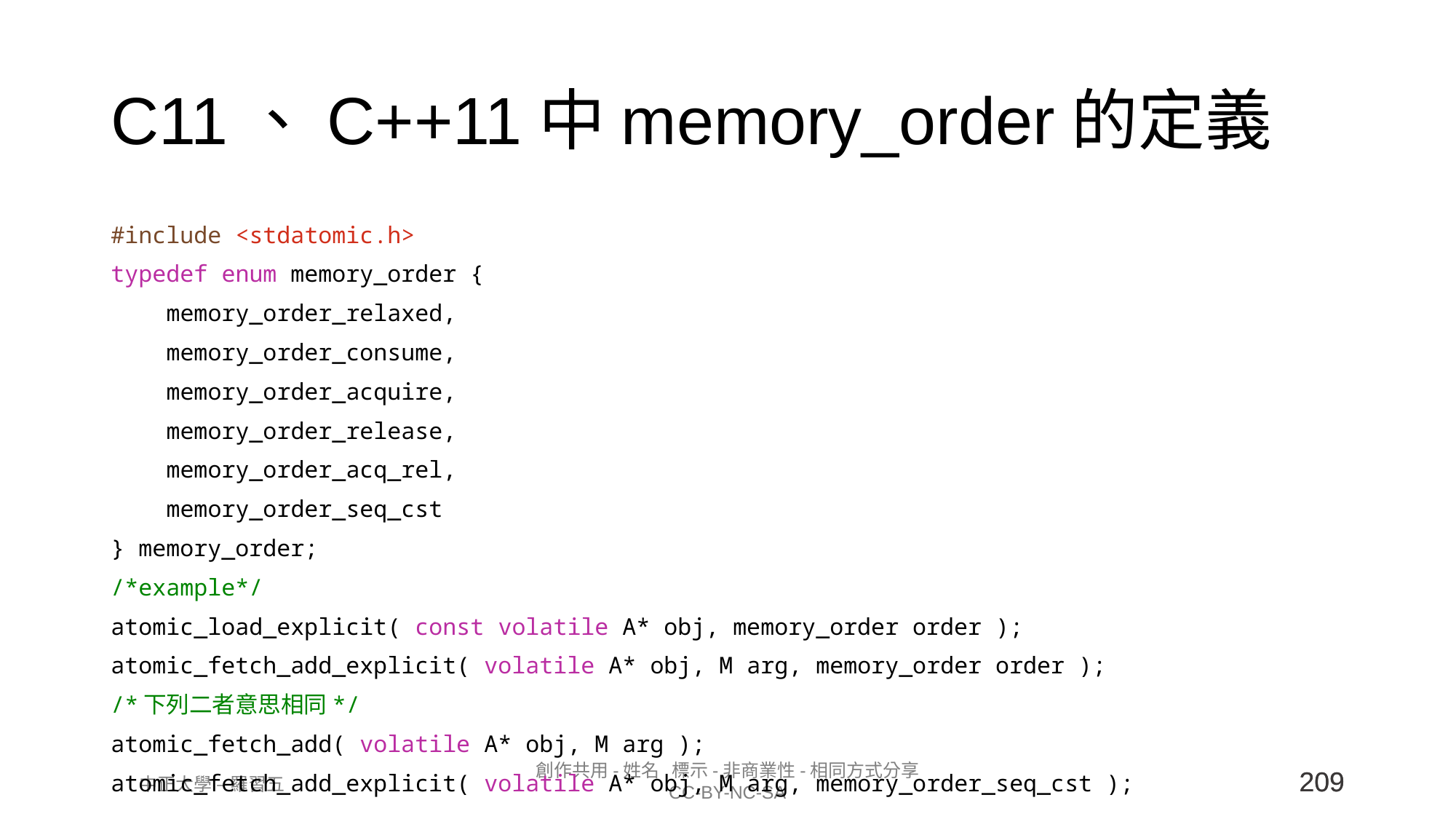

# C11、C++11中memory_order的定義
#include <stdatomic.h>
typedef enum memory_order {
    memory_order_relaxed,
    memory_order_consume,
    memory_order_acquire,
    memory_order_release,
    memory_order_acq_rel,
    memory_order_seq_cst
} memory_order;
/*example*/
atomic_load_explicit( const volatile A* obj, memory_order order );
atomic_fetch_add_explicit( volatile A* obj, M arg, memory_order order );
/*下列二者意思相同*/
atomic_fetch_add( volatile A* obj, M arg );
atomic_fetch_add_explicit( volatile A* obj, M arg, memory_order_seq_cst );